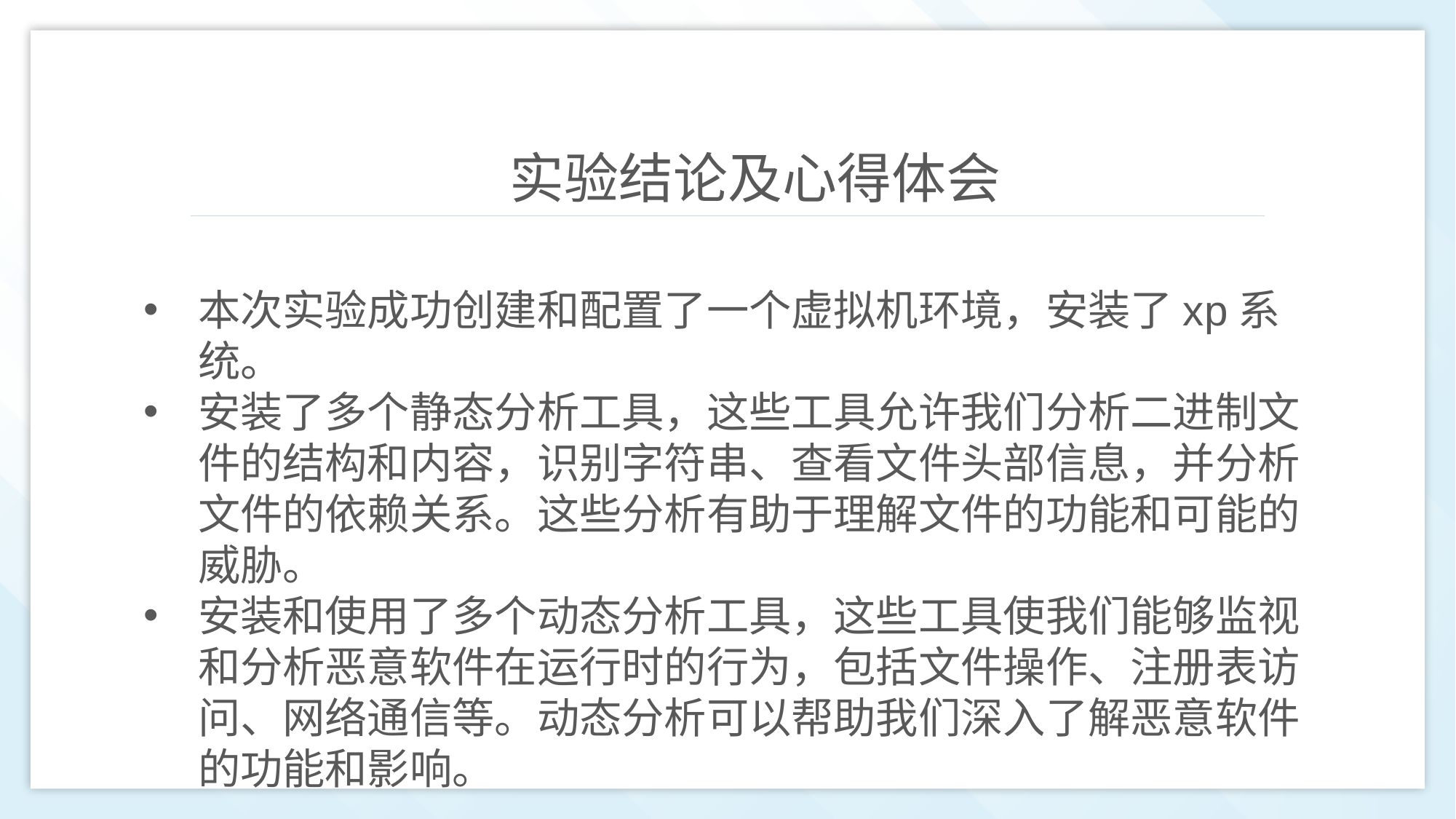

实验结论及心得体会
本次实验成功创建和配置了一个虚拟机环境，安装了xp系统。
安装了多个静态分析工具，这些工具允许我们分析二进制文件的结构和内容，识别字符串、查看文件头部信息，并分析文件的依赖关系。这些分析有助于理解文件的功能和可能的威胁。
安装和使用了多个动态分析工具，这些工具使我们能够监视和分析恶意软件在运行时的行为，包括文件操作、注册表访问、网络通信等。动态分析可以帮助我们深入了解恶意软件的功能和影响。